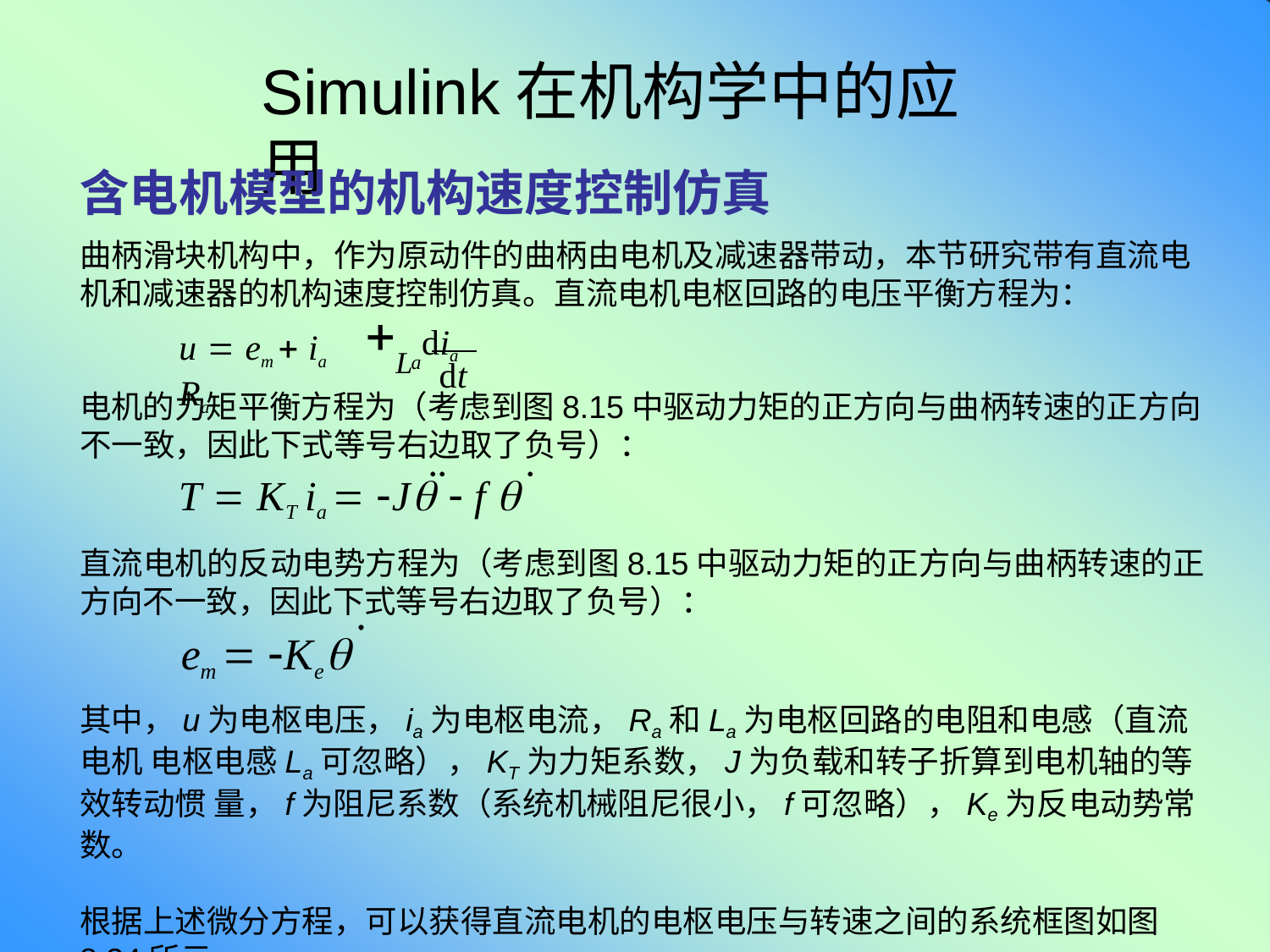

# Simulink在机构学中的应用
含电机模型的机构速度控制仿真
曲柄滑块机构中，作为原动件的曲柄由电机及减速器带动，本节研究带有直流电
机和减速器的机构速度控制仿真。直流电机电枢回路的电压平衡方程为：
L	dia
u = em + ia Ra
a
dt

电机的力矩平衡方程为（考虑到图8.15中驱动力矩的正方向与曲柄转速的正方向
不一致，因此下式等号右边取了负号）：
T = KT ia = −Jθ − f θ
直流电机的反动电势方程为（考虑到图8.15中驱动力矩的正方向与曲柄转速的正
方向不一致，因此下式等号右边取了负号）：
em = −Keθ
其中，u为电枢电压，ia为电枢电流，Ra和La为电枢回路的电阻和电感（直流电机 电枢电感La可忽略），KT为力矩系数，J为负载和转子折算到电机轴的等效转动惯 量，f为阻尼系数（系统机械阻尼很小，f可忽略），Ke为反电动势常数。

根据上述微分方程，可以获得直流电机的电枢电压与转速之间的系统框图如图
8.34所示。